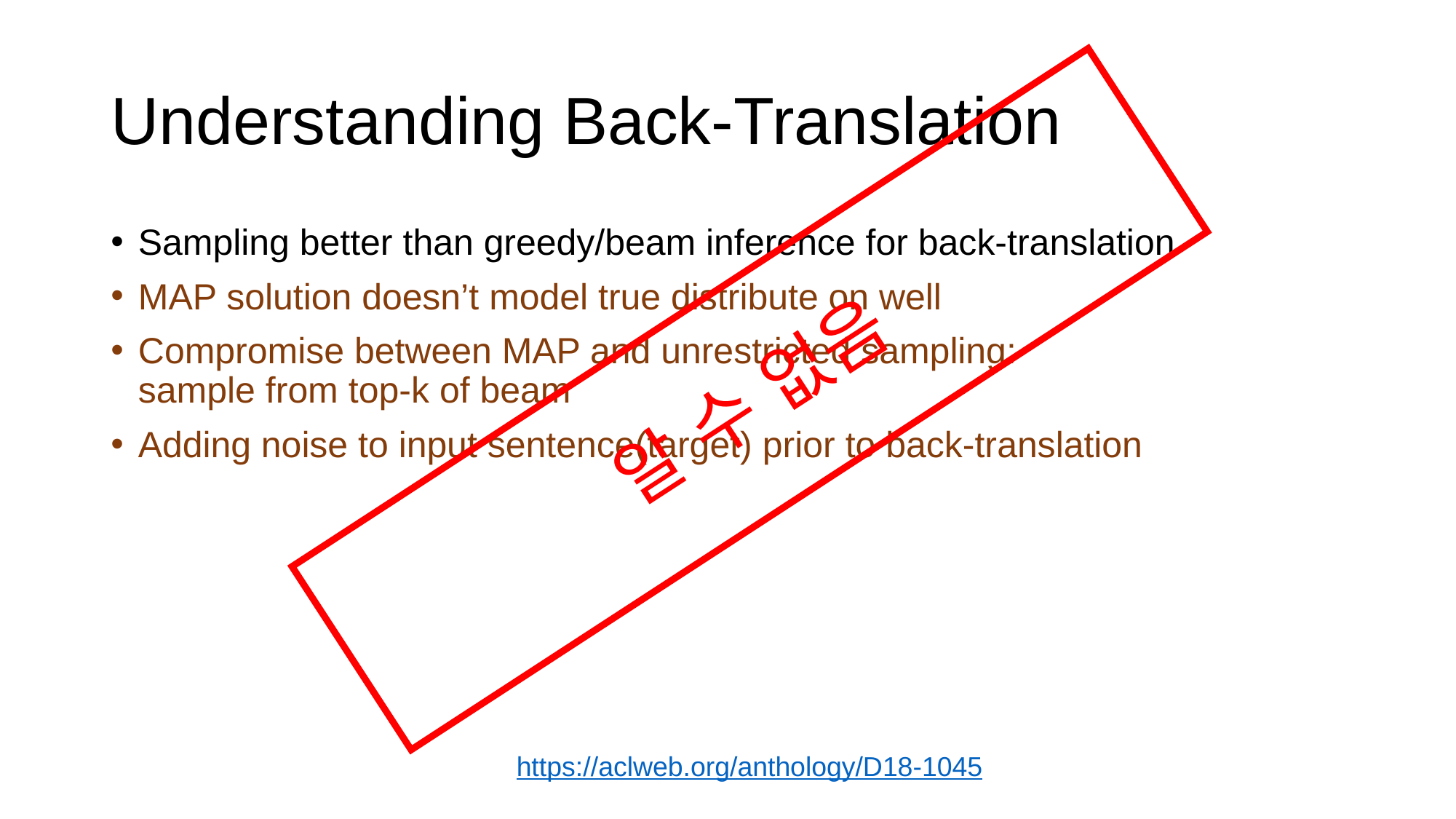

# Understanding Back-Translation
Sampling better than greedy/beam inference for back-translation
MAP solution doesn’t model true distribute on well
Compromise between MAP and unrestricted sampling:
sample from top-k of beam
Adding noise to input sentence(target) prior to back-translation

알 수 없음
https://aclweb.org/anthology/D18-1045